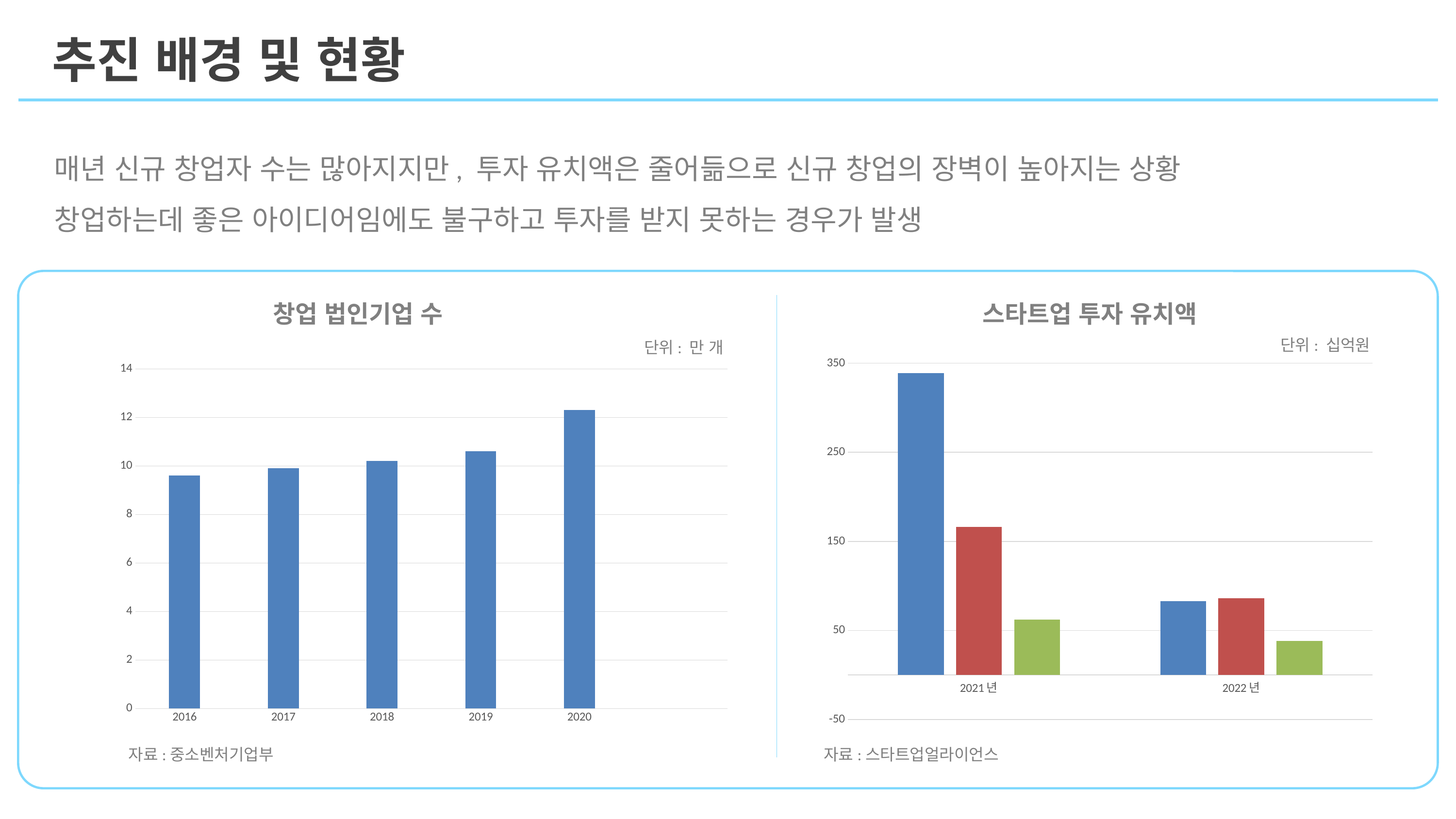

추진 배경 및 현황
매년 신규 창업자 수는 많아지지만, 투자 유치액은 줄어듦으로 신규 창업의 장벽이 높아지는 상황
창업하는데 좋은 아이디어임에도 불구하고 투자를 받지 못하는 경우가 발생

창업 법인기업 수
스타트업 투자 유치액
단위: 십억원
단위: 만 개

### Chart

| Category | 계열 1 |
|---|---|
| 2016 | 9.6 |
| 2017 | 9.9 |
| 2018 | 10.2 |
| 2019 | 10.6 |
| 2020 | 12.3 |
|  | None |
자료:중소벤처기업부

### Chart

| Category | 계열 1 | 계열 2 | 계열 3 |
|---|---|---|---|
| 2021년 | 339.0 | 166.0 | 62.0 |
| 2022년 | 83.0 | 86.0 | 38.0 |
자료:스타트업얼라이언스